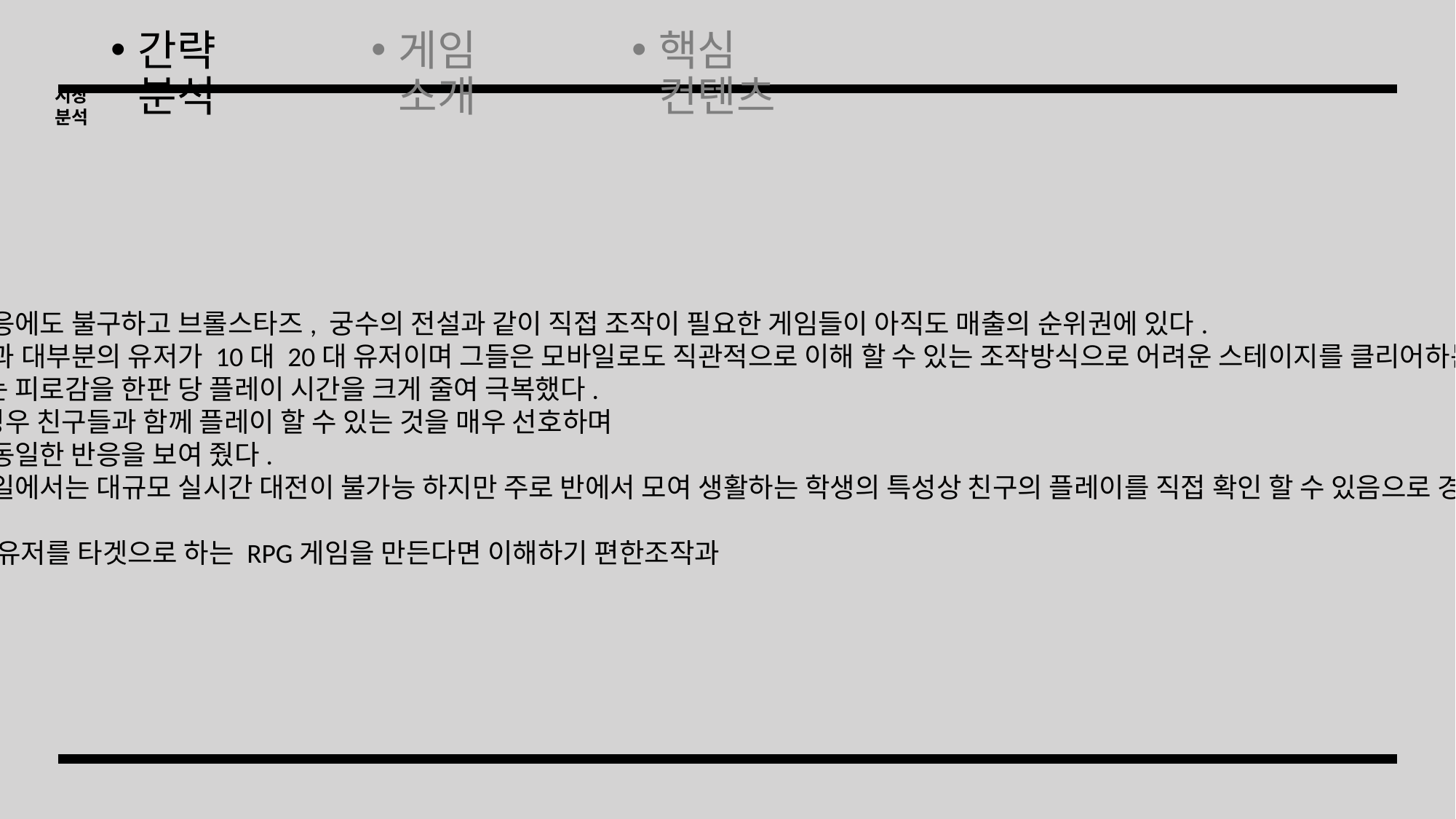

간략 분석
게임 소개
핵심 컨텐츠
시장
분석

하지만 그런 유저 반응에도 불구하고 브롤스타즈, 궁수의 전설과 같이 직접 조작이 필요한 게임들이 아직도 매출의 순위권에 있다.
그 이유를 분석한 결과 대부분의 유저가 10대 20대 유저이며 그들은 모바일로도 직관적으로 이해 할 수 있는 조작방식으로 어려운 스테이지를 클리어하는 것으로 재미를 느끼며
직접 조작하면서 오는 피로감을 한판 당 플레이 시간을 크게 줄여 극복했다.
또한 10대 유저의 경우 친구들과 함께 플레이 할 수 있는 것을 매우 선호하며
Pc나 모바일에서도 동일한 반응을 보여 줬다.
비록 예시로 든 모바일에서는 대규모 실시간 대전이 불가능 하지만 주로 반에서 모여 생활하는 학생의 특성상 친구의 플레이를 직접 확인 할 수 있음으로 경쟁심을 자극 받아 더 많은 시간을 게임에 투자하게 되는 양상을 보이게 된다.

그래서 10대 20대 유저를 타겟으로 하는 RPG게임을 만든다면 이해하기 편한조작과